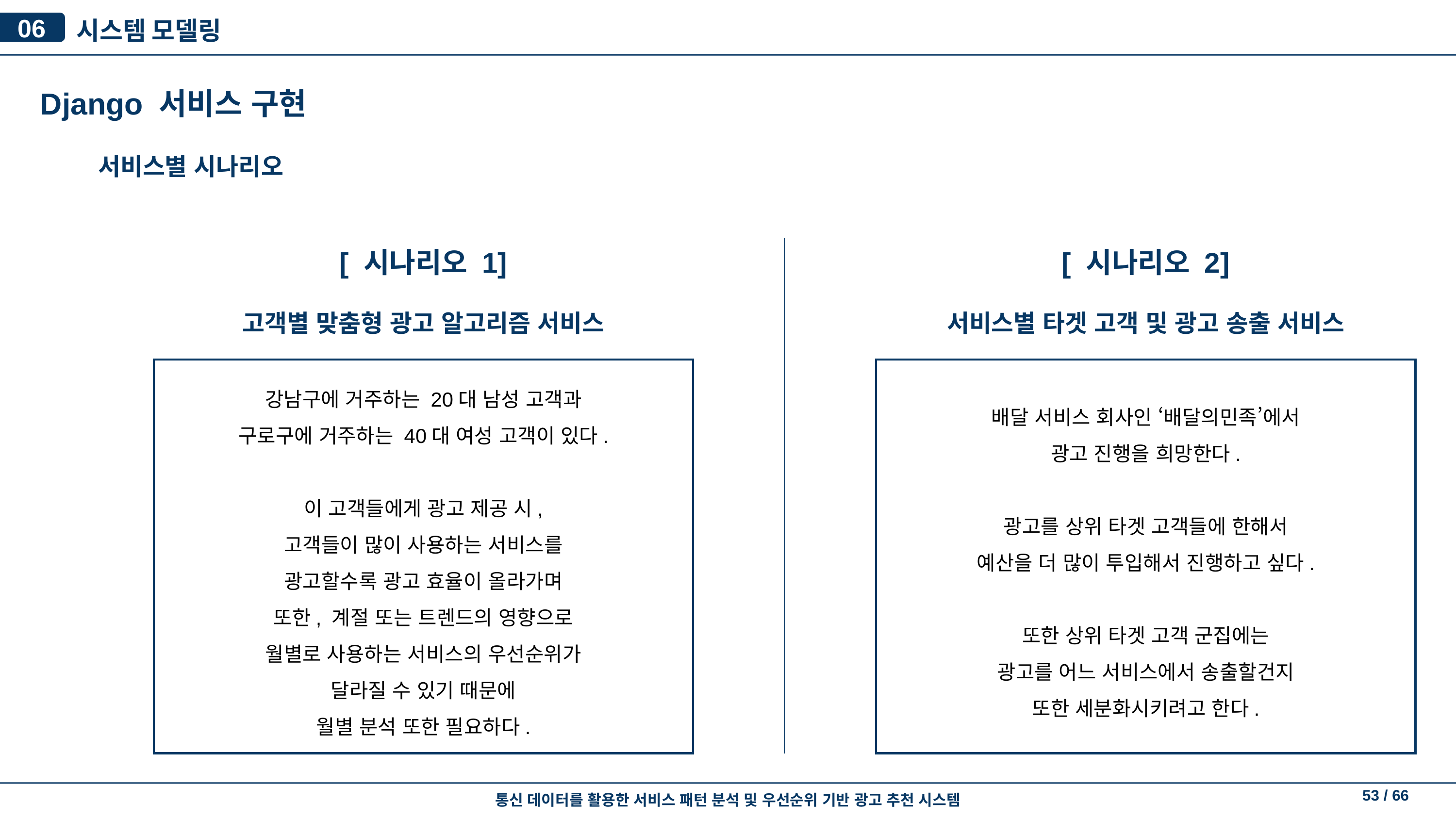

시스템 모델링
06

Django 서비스 구현
서비스별 시나리오
[ 시나리오 1]

고객별 맞춤형 광고 알고리즘 서비스
[ 시나리오 2]

서비스별 타겟 고객 및 광고 송출 서비스
강남구에 거주하는 20대 남성 고객과
구로구에 거주하는 40대 여성 고객이 있다.

이 고객들에게 광고 제공 시,
고객들이 많이 사용하는 서비스를
광고할수록 광고 효율이 올라가며
또한, 계절 또는 트렌드의 영향으로
월별로 사용하는 서비스의 우선순위가
달라질 수 있기 때문에
월별 분석 또한 필요하다.
배달 서비스 회사인 ‘배달의민족’에서
광고 진행을 희망한다.

광고를 상위 타겟 고객들에 한해서
예산을 더 많이 투입해서 진행하고 싶다.

또한 상위 타겟 고객 군집에는
광고를 어느 서비스에서 송출할건지
또한 세분화시키려고 한다.